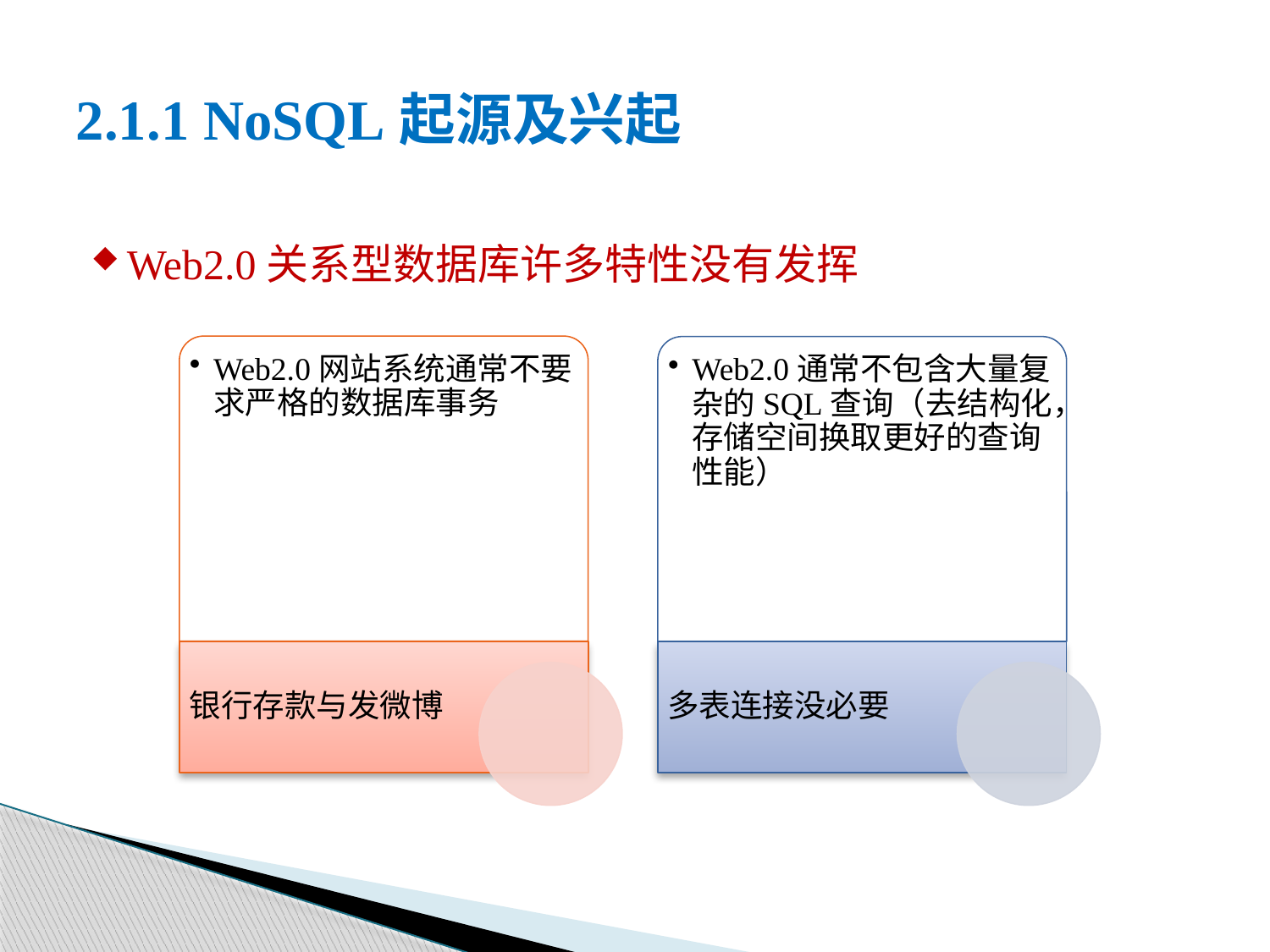

# 2.1.1 NoSQL起源及兴起
Web2.0关系型数据库许多特性没有发挥

Web2.0网站系统通常不要求严格的数据库事务
银行存款与发微博
Web2.0通常不包含大量复杂的SQL查询（去结构化，存储空间换取更好的查询性能）
多表连接没必要